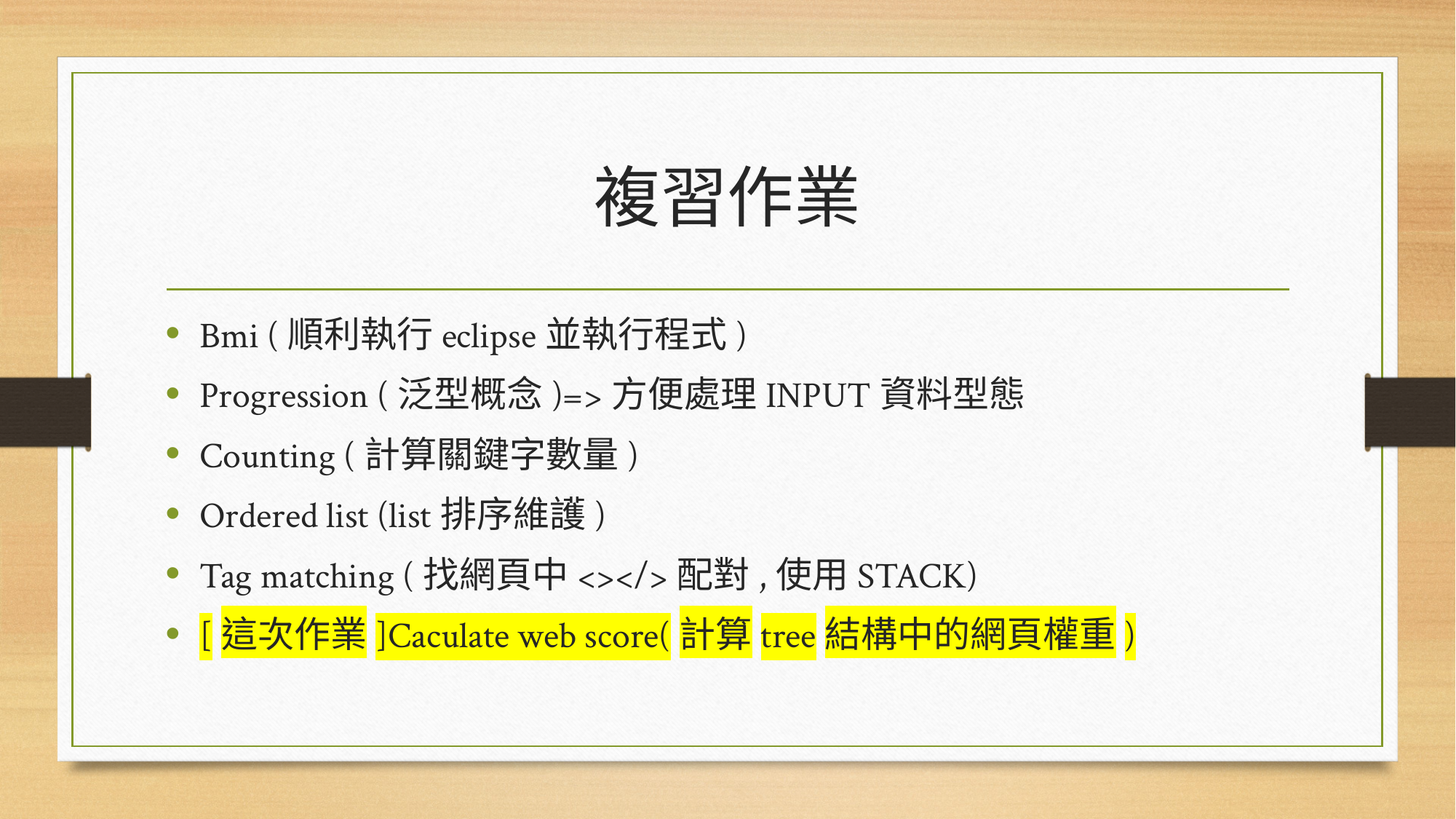

# 複習作業
Bmi (順利執行eclipse並執行程式)
Progression (泛型概念)=>方便處理INPUT資料型態
Counting (計算關鍵字數量)
Ordered list (list排序維護)
Tag matching (找網頁中<></>配對,使用STACK)
[這次作業]Caculate web score(計算tree結構中的網頁權重)